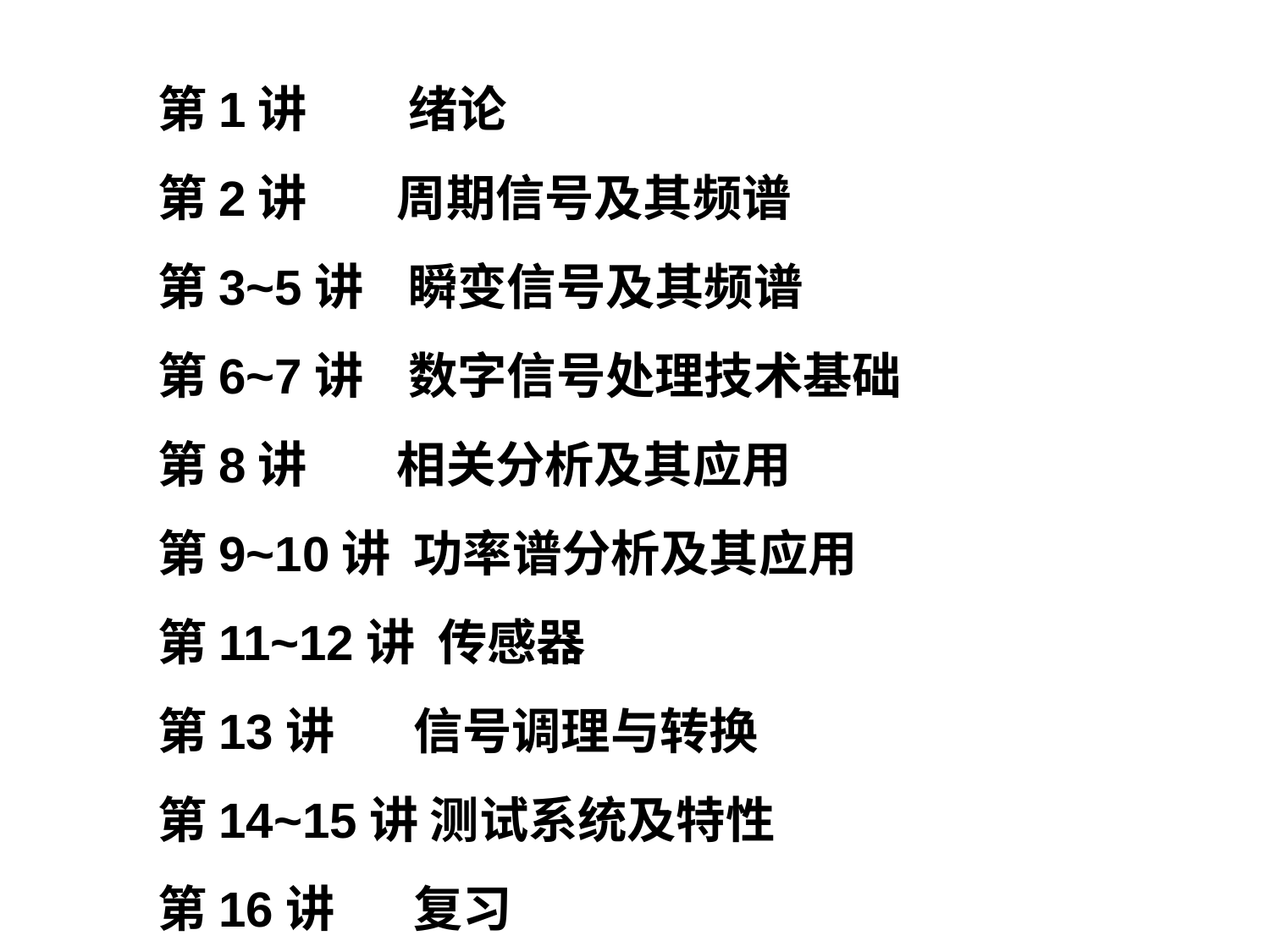

第1讲         绪论
第2讲        周期信号及其频谱
第3~5讲    瞬变信号及其频谱
第6~7讲    数字信号处理技术基础
第8讲        相关分析及其应用
第9~10讲  功率谱分析及其应用
第11~12讲  传感器
第13讲       信号调理与转换
第14~15讲 测试系统及特性
第16讲       复习